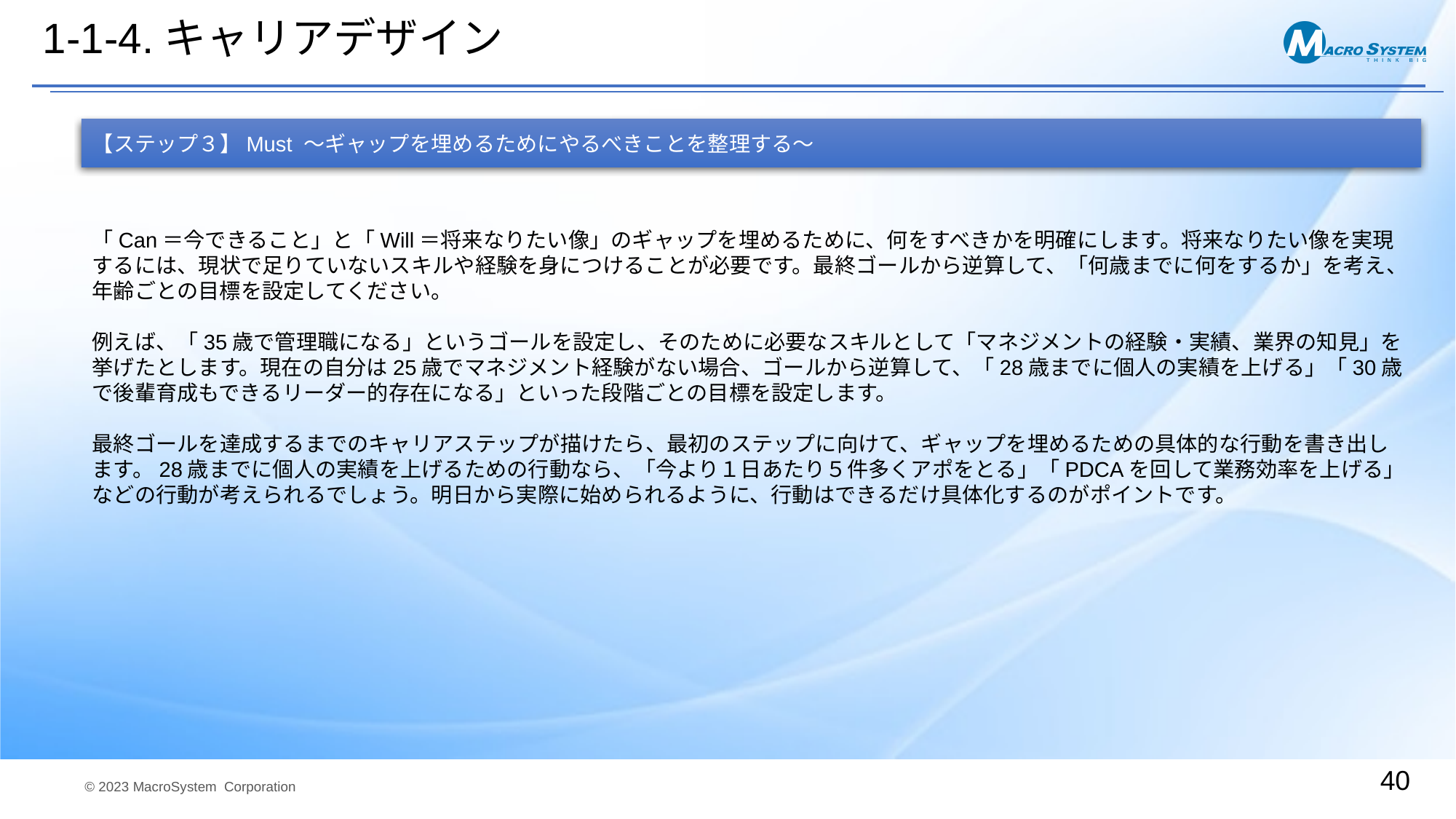

# 1-1-4.キャリアデザイン
【ステップ３】Must ～ギャップを埋めるためにやるべきことを整理する～
「Can＝今できること」と「Will＝将来なりたい像」のギャップを埋めるために、何をすべきかを明確にします。将来なりたい像を実現するには、現状で足りていないスキルや経験を身につけることが必要です。最終ゴールから逆算して、「何歳までに何をするか」を考え、年齢ごとの目標を設定してください。

例えば、「35歳で管理職になる」というゴールを設定し、そのために必要なスキルとして「マネジメントの経験・実績、業界の知見」を挙げたとします。現在の自分は25歳でマネジメント経験がない場合、ゴールから逆算して、「28歳までに個人の実績を上げる」「30歳で後輩育成もできるリーダー的存在になる」といった段階ごとの目標を設定します。

最終ゴールを達成するまでのキャリアステップが描けたら、最初のステップに向けて、ギャップを埋めるための具体的な行動を書き出します。28歳までに個人の実績を上げるための行動なら、「今より１日あたり５件多くアポをとる」「PDCAを回して業務効率を上げる」などの行動が考えられるでしょう。明日から実際に始められるように、行動はできるだけ具体化するのがポイントです。